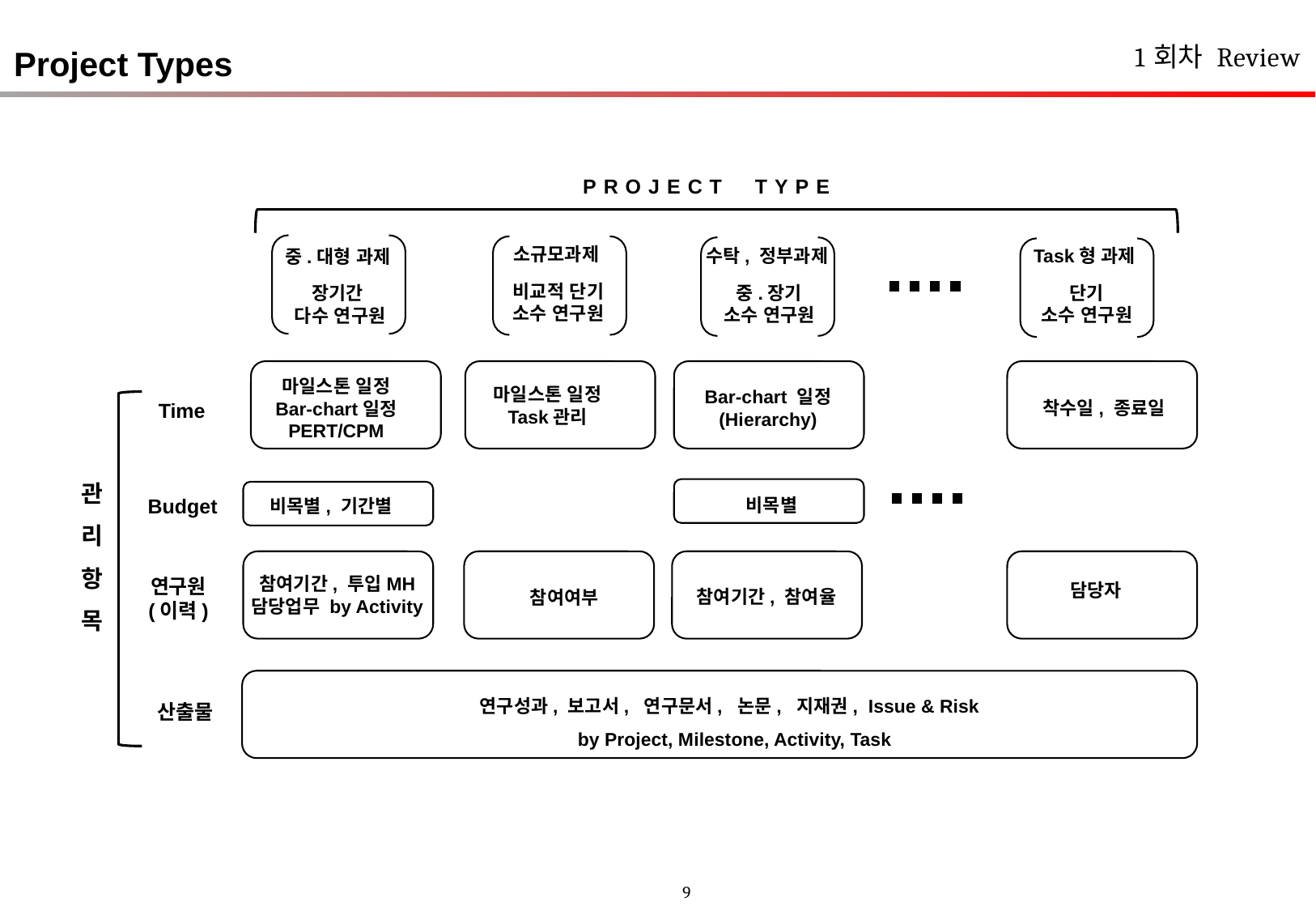

1회차 Review
Project Types
PROJECT  TYPE

소규모과제

수탁, 정부과제
Task형 과제

중.대형 과제
비교적 단기
소수 연구원
중.장기
소수 연구원
단기
소수 연구원
장기간
다수 연구원

마일스톤 일정
Bar-chart일정
PERT/CPM
마일스톤 일정
Task관리
Bar-chart 일정
(Hierarchy)
착수일, 종료일

Time
관
리
항
목

Budget
비목별
비목별, 기간별

참여기간, 투입MH
담당업무 by Activity
연구원
(이력)
담당자
참여기간, 참여율
참여여부

연구성과, 보고서,  연구문서,  논문,  지재권,  Issue & Risk
  by Project, Milestone, Activity, Task
산출물
9